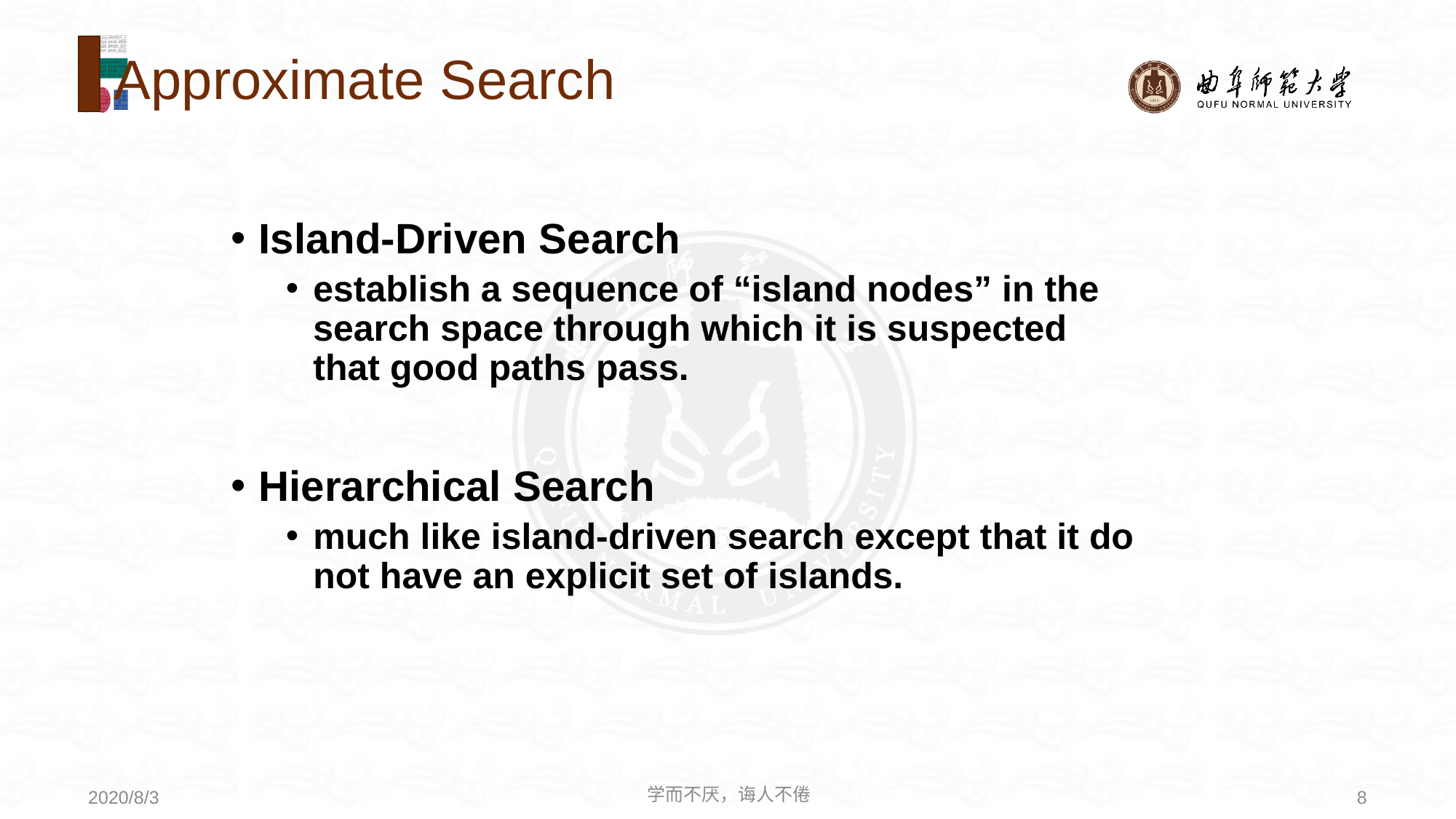

# Approximate Search
Island-Driven Search
establish a sequence of “island nodes” in the search space through which it is suspected that good paths pass.

Hierarchical Search
much like island-driven search except that it do not have an explicit set of islands.
学而不厌，诲人不倦
8
2020/8/3